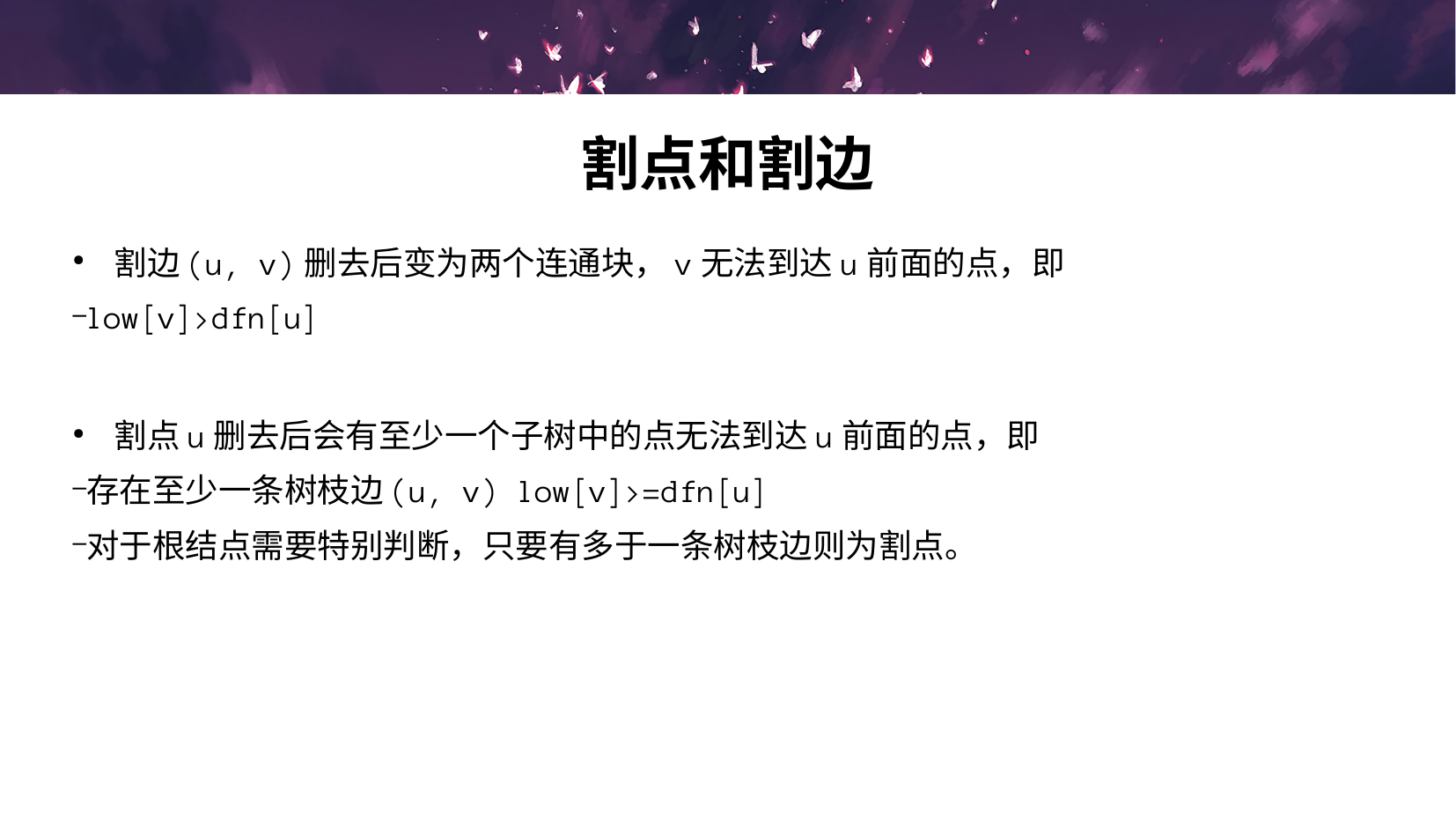

# 割点和割边
割边(u, v)删去后变为两个连通块，v无法到达u前面的点，即
low[v]>dfn[u]

割点u删去后会有至少一个子树中的点无法到达u前面的点，即
存在至少一条树枝边(u, v) low[v]>=dfn[u]
对于根结点需要特别判断，只要有多于一条树枝边则为割点。